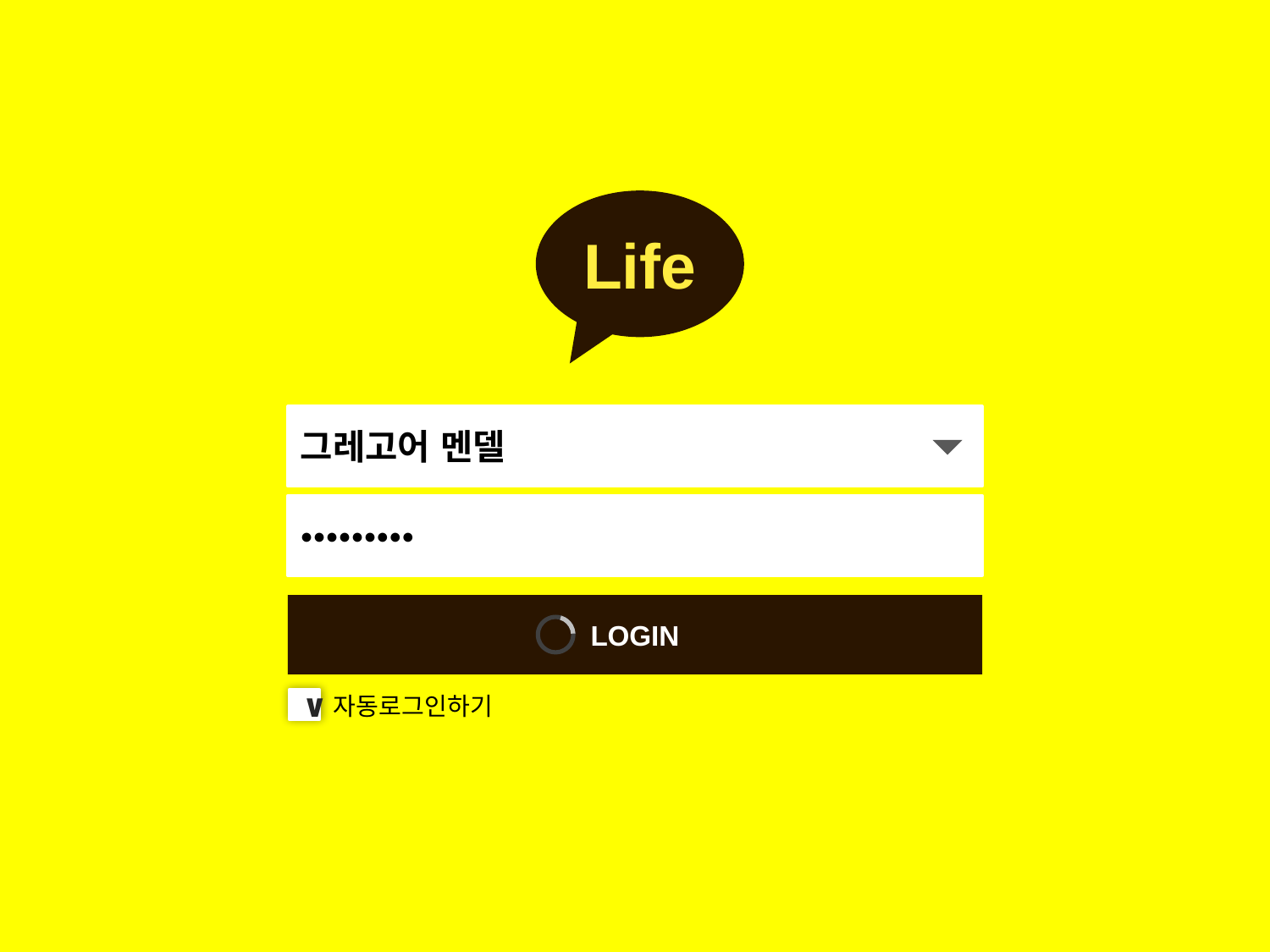

Life
그레고어 멘델

●●●●●●●●●
LOGIN

자동로그인하기
∨